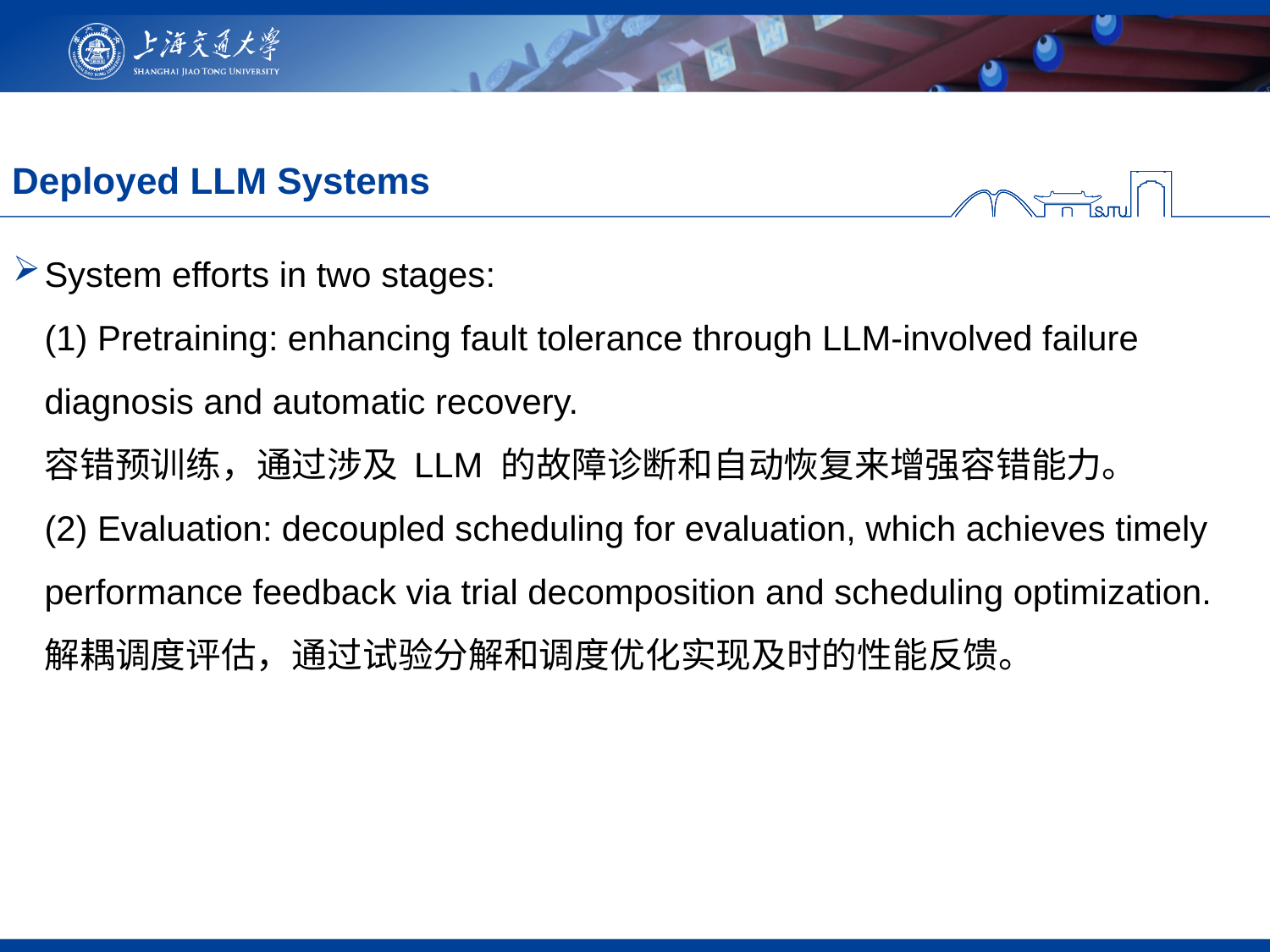

# Deployed LLM Systems
System efforts in two stages:
(1) Pretraining: enhancing fault tolerance through LLM-involved failure diagnosis and automatic recovery.
容错预训练，通过涉及 LLM 的故障诊断和自动恢复来增强容错能力。
(2) Evaluation: decoupled scheduling for evaluation, which achieves timely performance feedback via trial decomposition and scheduling optimization.
解耦调度评估，通过试验分解和调度优化实现及时的性能反馈。